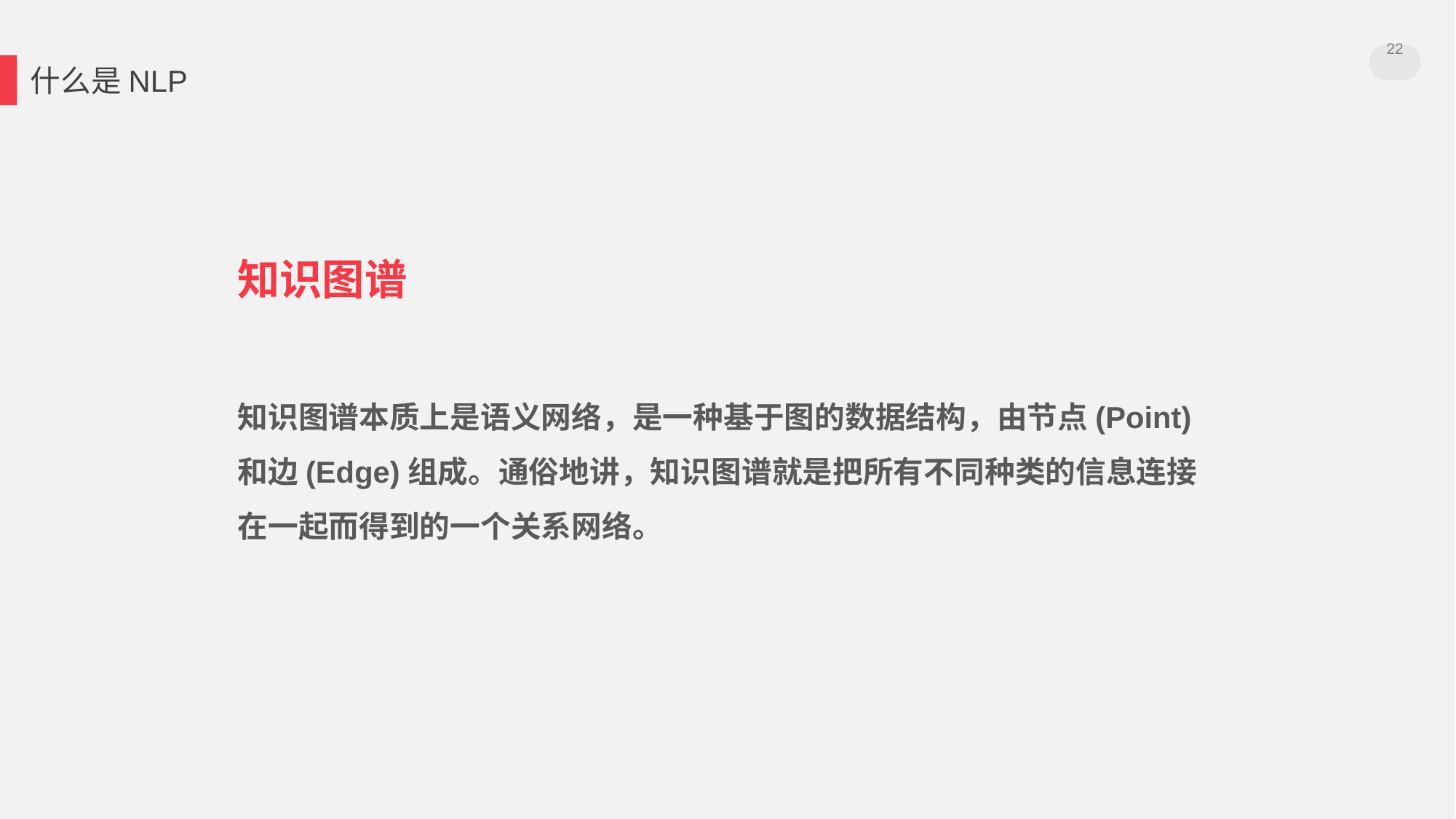

22
什么是NLP
知识图谱

知识图谱本质上是语义网络，是一种基于图的数据结构，由节点(Point)和边(Edge)组成。通俗地讲，知识图谱就是把所有不同种类的信息连接在一起而得到的一个关系网络。